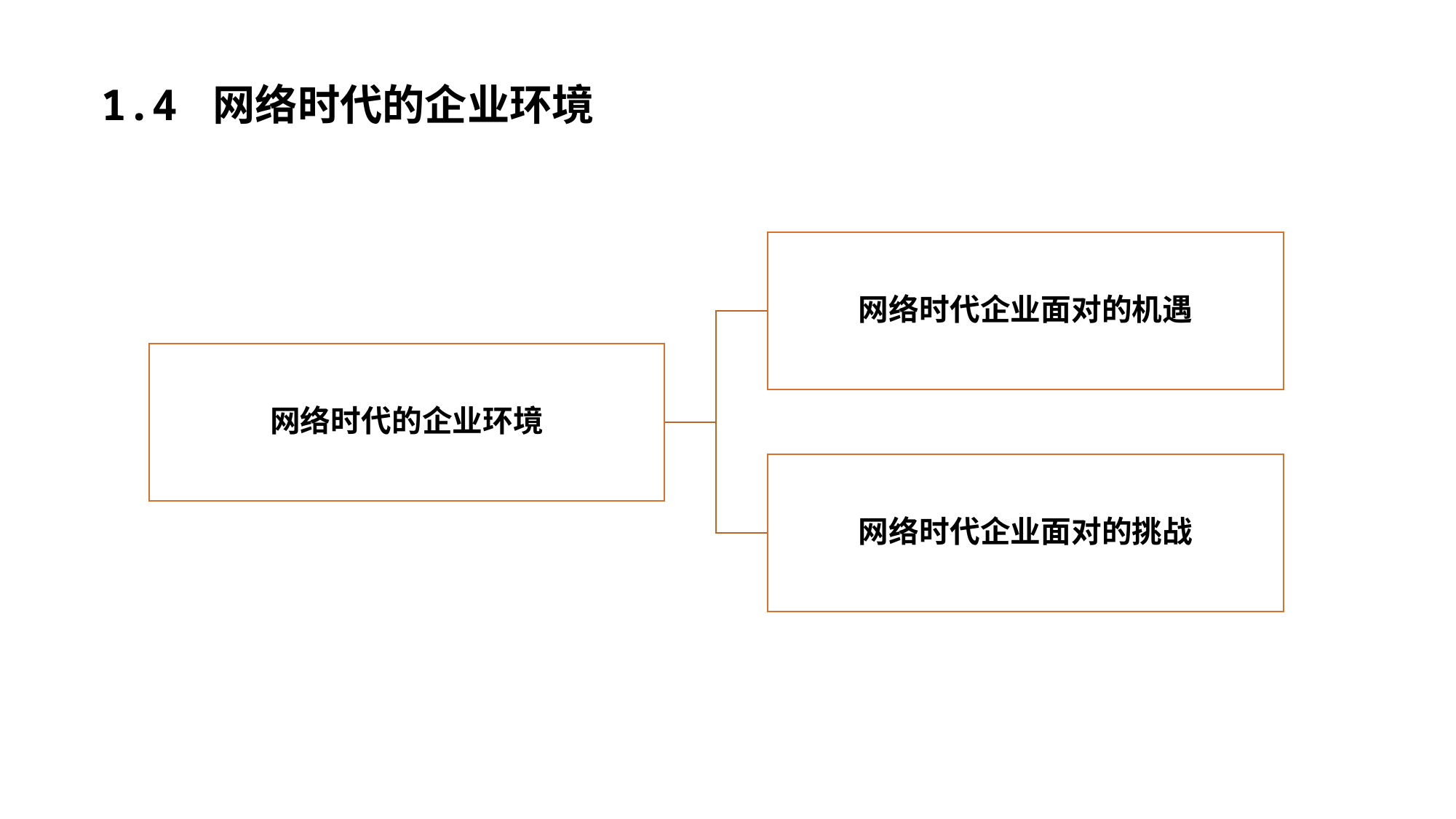

1.4 网络时代的企业环境
网络时代的企业环境
网络时代企业面对的机遇
网络时代企业面对的挑战